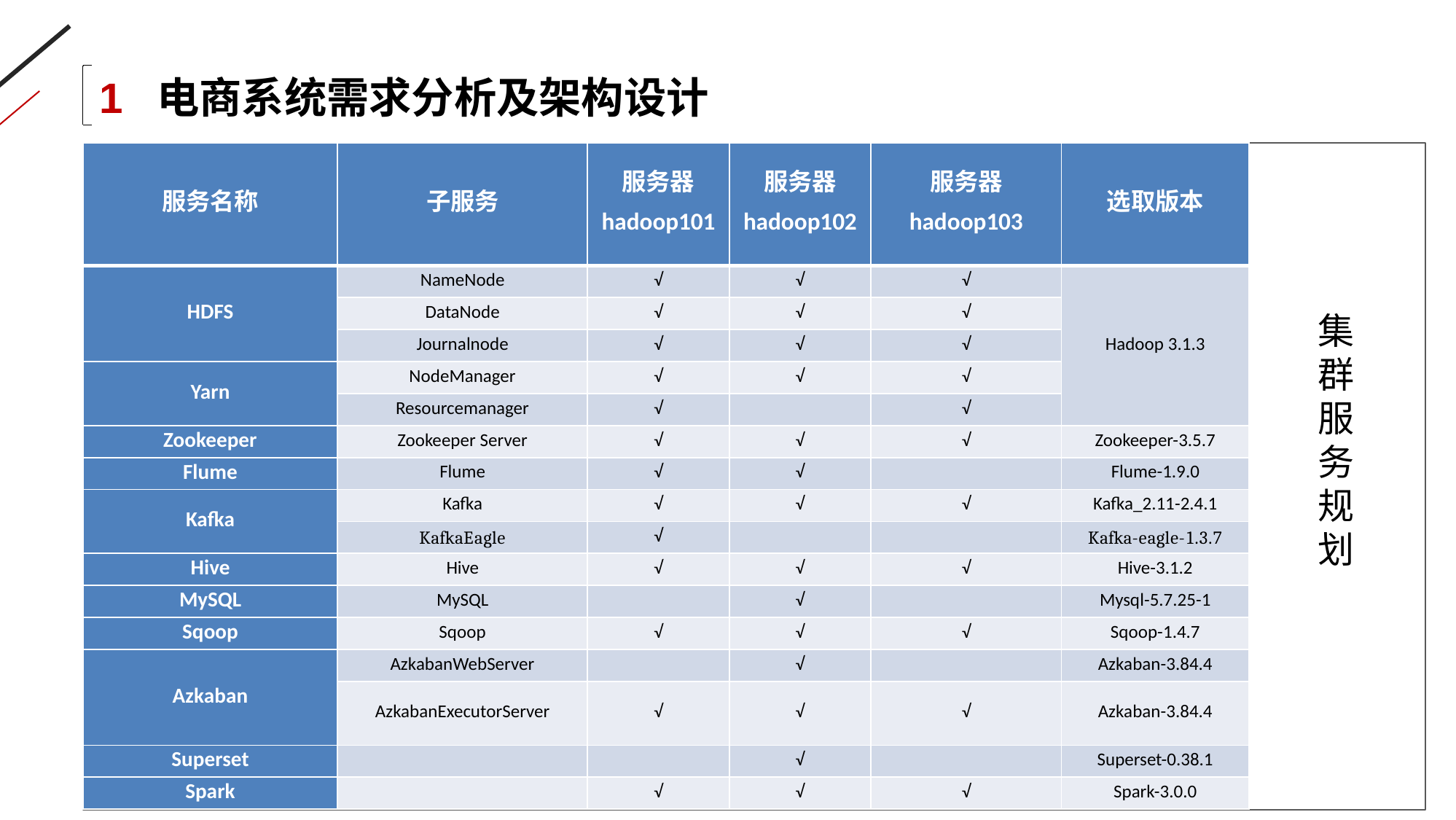

1  电商系统需求分析及架构设计

| 服务名称 | 子服务 | 服务器 hadoop101 | 服务器 hadoop102 | 服务器 hadoop103 | 选取版本 |
| --- | --- | --- | --- | --- | --- |
| HDFS | NameNode | √ | √ | √ | Hadoop 3.1.3 |
|  | DataNode | √ | √ | √ |  |
|  | Journalnode | √ | √ | √ |  |
| Yarn | NodeManager | √ | √ | √ |  |
|  | Resourcemanager | √ |  | √ |  |
| Zookeeper | Zookeeper Server | √ | √ | √ | Zookeeper-3.5.7 |
| Flume | Flume | √ | √ |  | Flume-1.9.0 |
| Kafka | Kafka | √ | √ | √ | Kafka\_2.11-2.4.1 |
|  | KafkaEagle | √ |  |  | Kafka-eagle-1.3.7 |
| Hive | Hive | √ | √ | √ | Hive-3.1.2 |
| MySQL | MySQL |  | √ |  | Mysql-5.7.25-1 |
| Sqoop | Sqoop | √ | √ | √ | Sqoop-1.4.7 |
| Azkaban | AzkabanWebServer |  | √ |  | Azkaban-3.84.4 |
|  | AzkabanExecutorServer | √ | √ | √ | Azkaban-3.84.4 |
| Superset |  |  | √ |  | Superset-0.38.1 |
| Spark |  | √ | √ | √ | Spark-3.0.0 |

集群服务规划